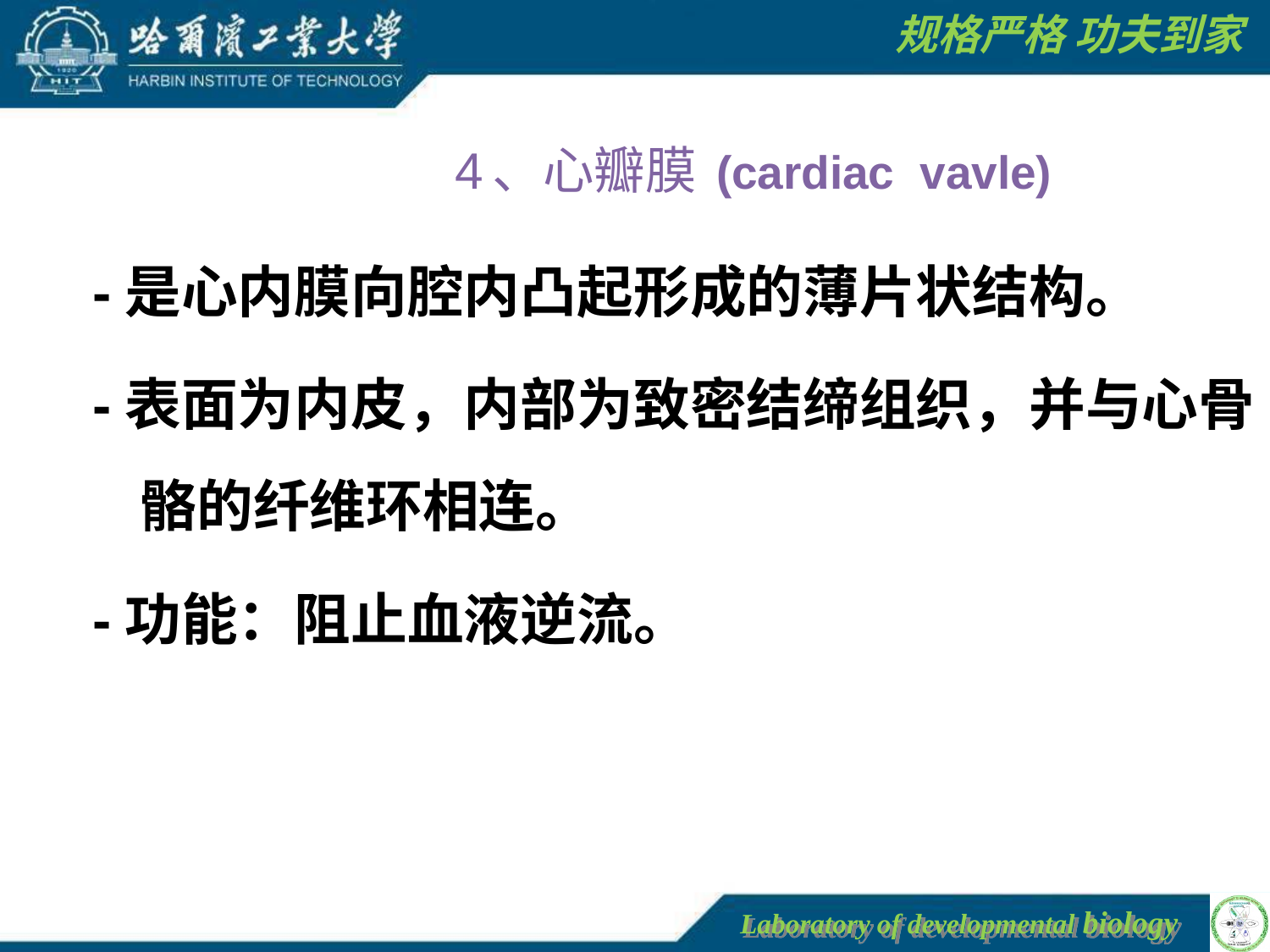

4、心瓣膜 (cardiac  vavle)
-是心内膜向腔内凸起形成的薄片状结构。
-表面为内皮，内部为致密结缔组织，并与心骨骼的纤维环相连。
-功能：阻止血液逆流。